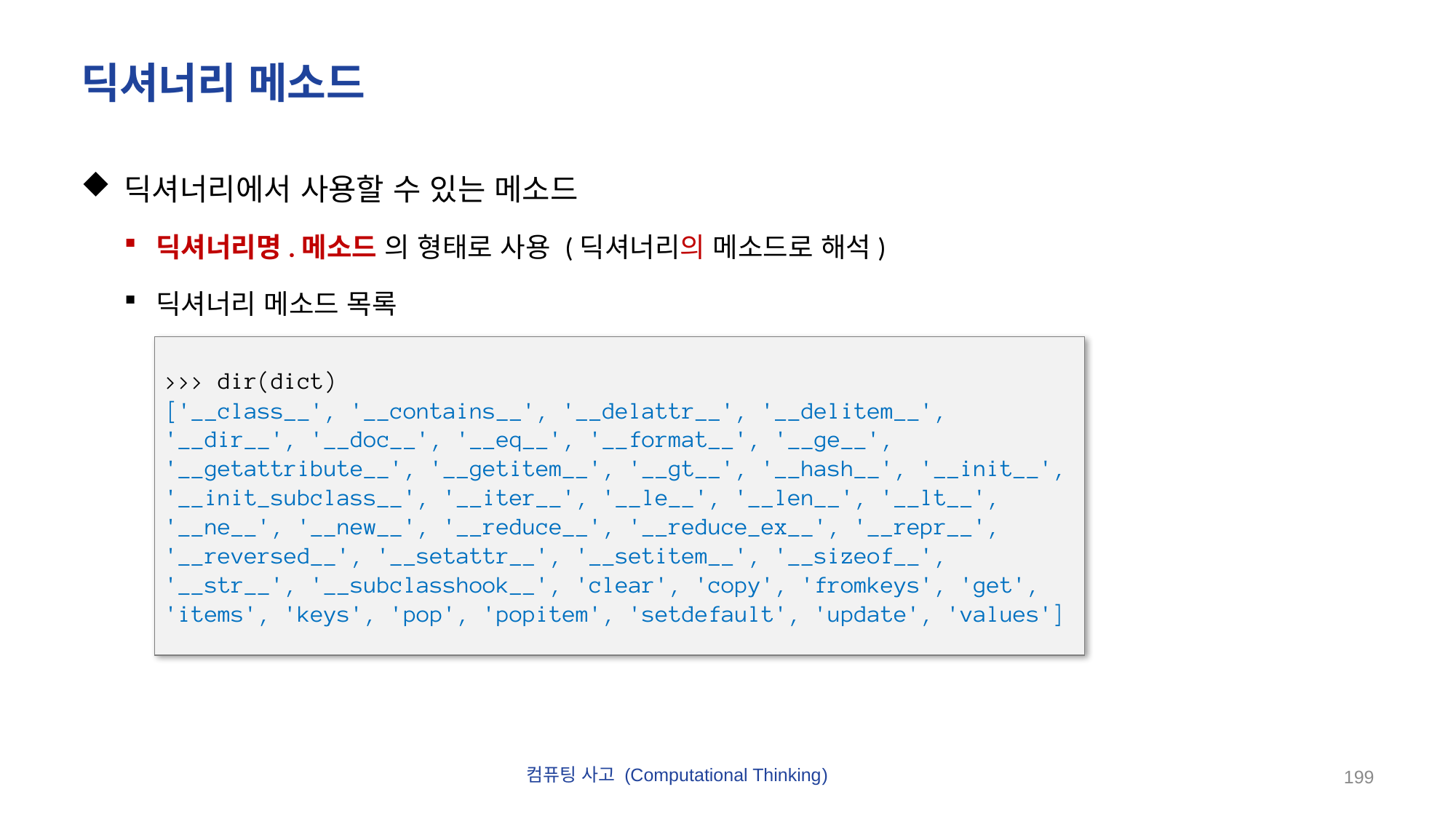

# 딕셔너리 메소드
딕셔너리에서 사용할 수 있는 메소드
딕셔너리명.메소드 의 형태로 사용 (딕셔너리의 메소드로 해석)
딕셔너리 메소드 목록
>>> dir(dict)
['__class__', '__contains__', '__delattr__', '__delitem__', '__dir__', '__doc__', '__eq__', '__format__', '__ge__', '__getattribute__', '__getitem__', '__gt__', '__hash__', '__init__', '__init_subclass__', '__iter__', '__le__', '__len__', '__lt__', '__ne__', '__new__', '__reduce__', '__reduce_ex__', '__repr__', '__reversed__', '__setattr__', '__setitem__', '__sizeof__', '__str__', '__subclasshook__', 'clear', 'copy', 'fromkeys', 'get', 'items', 'keys', 'pop', 'popitem', 'setdefault', 'update', 'values']